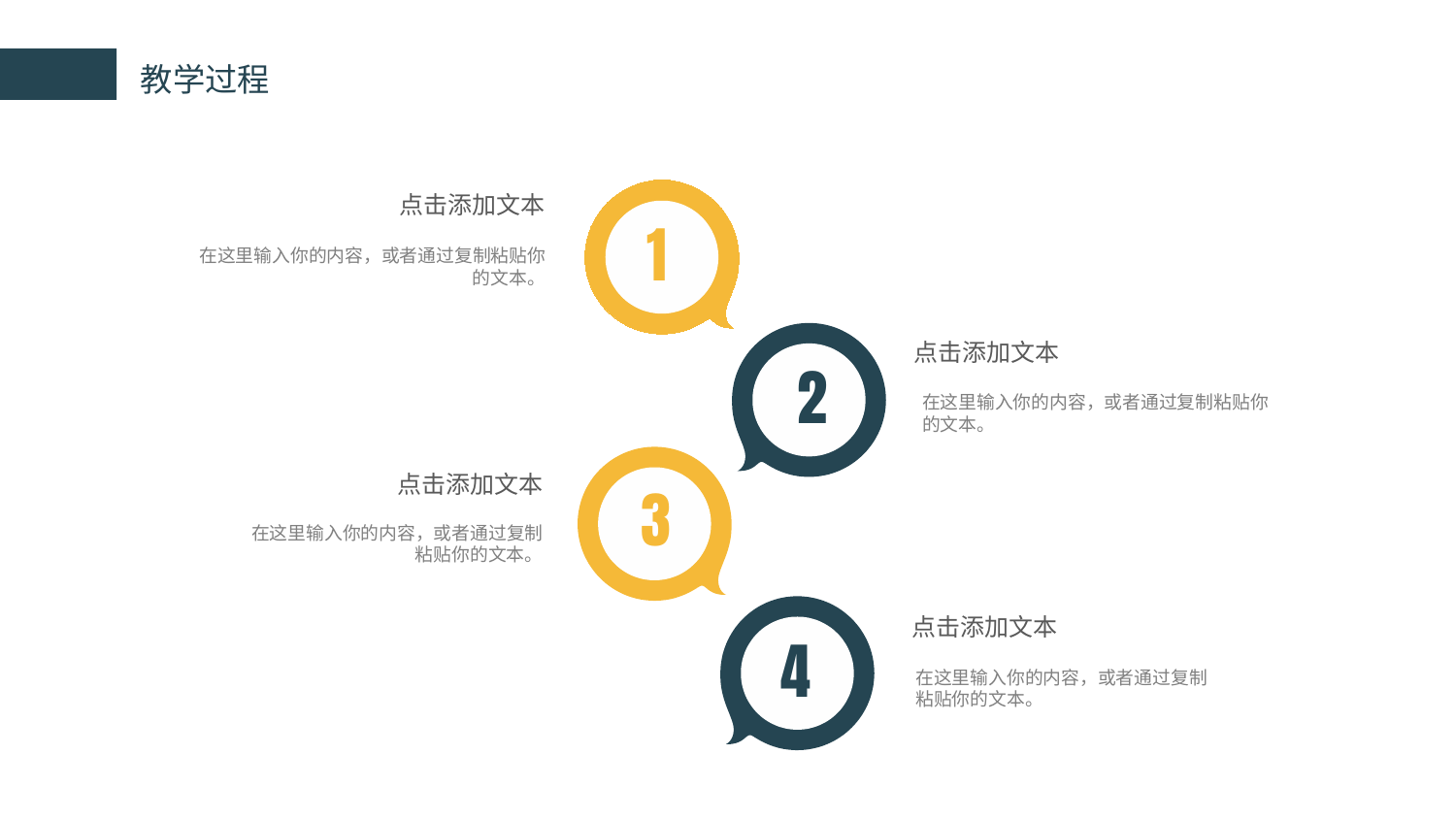

点击添加文本
1
在这里输入你的内容，或者通过复制粘贴你的文本。

点击添加文本
2
在这里输入你的内容，或者通过复制粘贴你的文本。

点击添加文本
3
在这里输入你的内容，或者通过复制粘贴你的文本。

点击添加文本
4
在这里输入你的内容，或者通过复制粘贴你的文本。